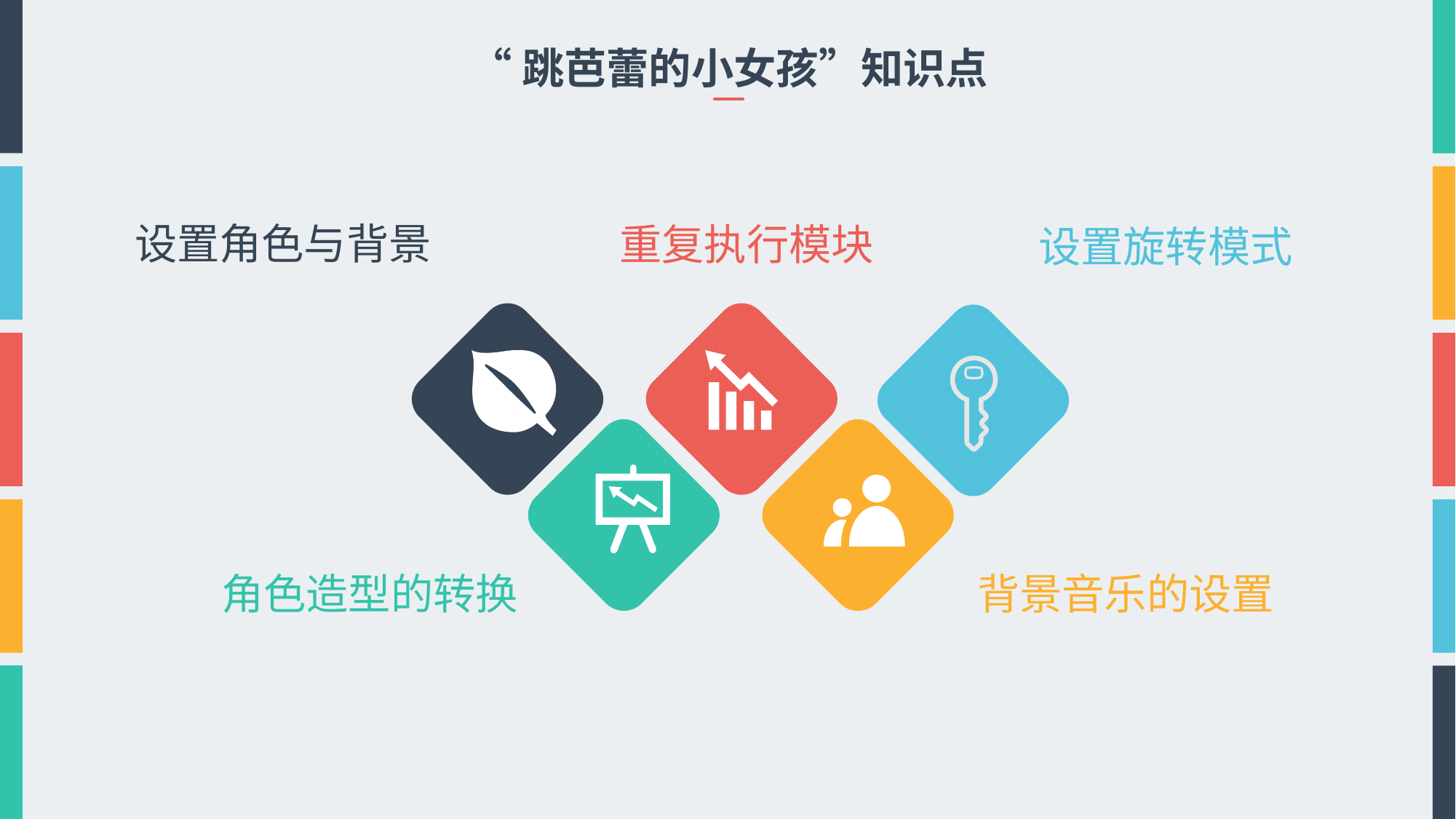

“跳芭蕾的小女孩”知识点

设置角色与背景
重复执行模块
设置旋转模式

角色造型的转换
背景音乐的设置